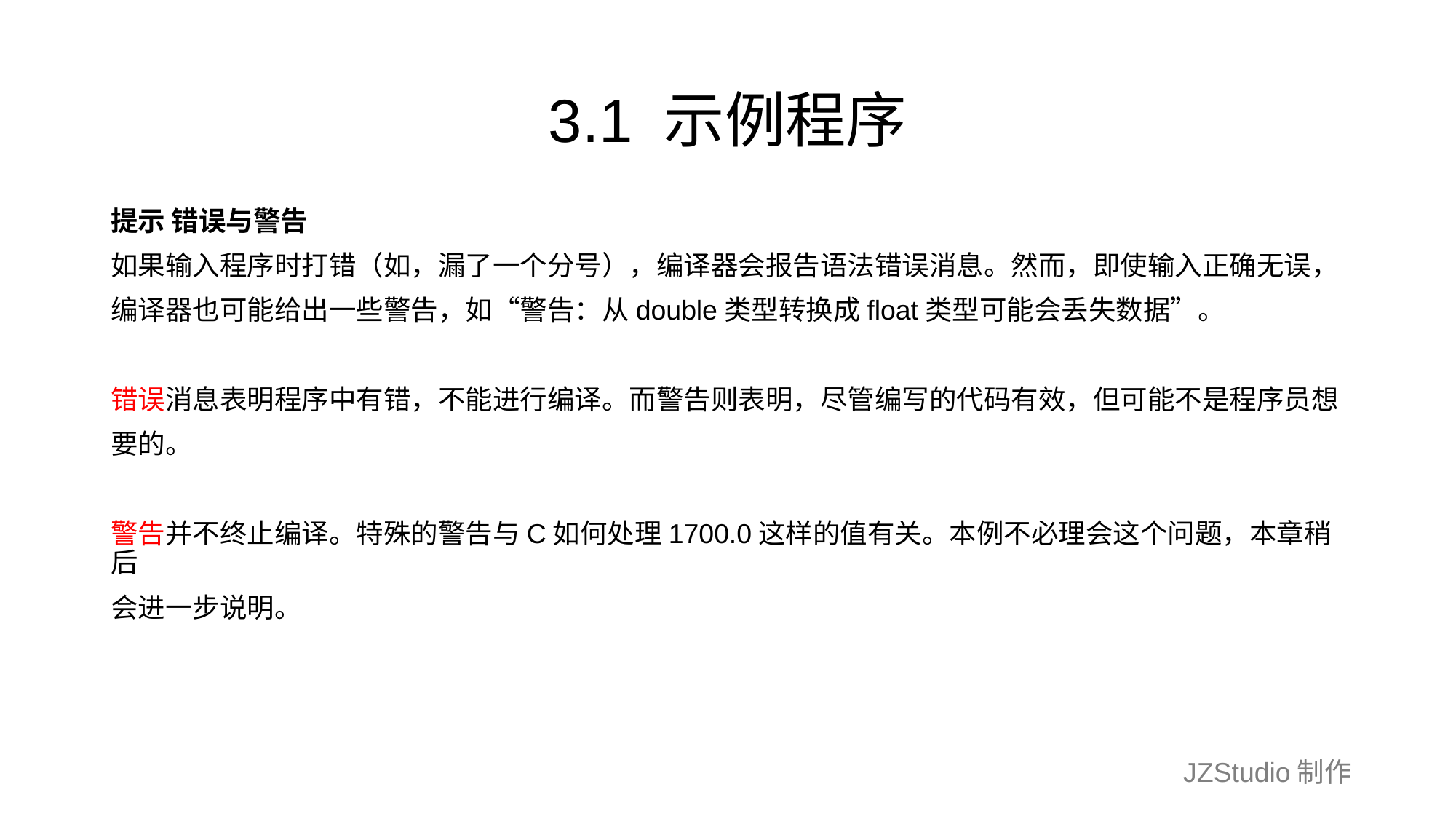

# 3.1 示例程序
提示 错误与警告
如果输入程序时打错（如，漏了一个分号），编译器会报告语法错误消息。然而，即使输入正确无误，
编译器也可能给出一些警告，如“警告：从double类型转换成float类型可能会丢失数据”。

错误消息表明程序中有错，不能进行编译。而警告则表明，尽管编写的代码有效，但可能不是程序员想
要的。

警告并不终止编译。特殊的警告与C如何处理1700.0这样的值有关。本例不必理会这个问题，本章稍后
会进一步说明。